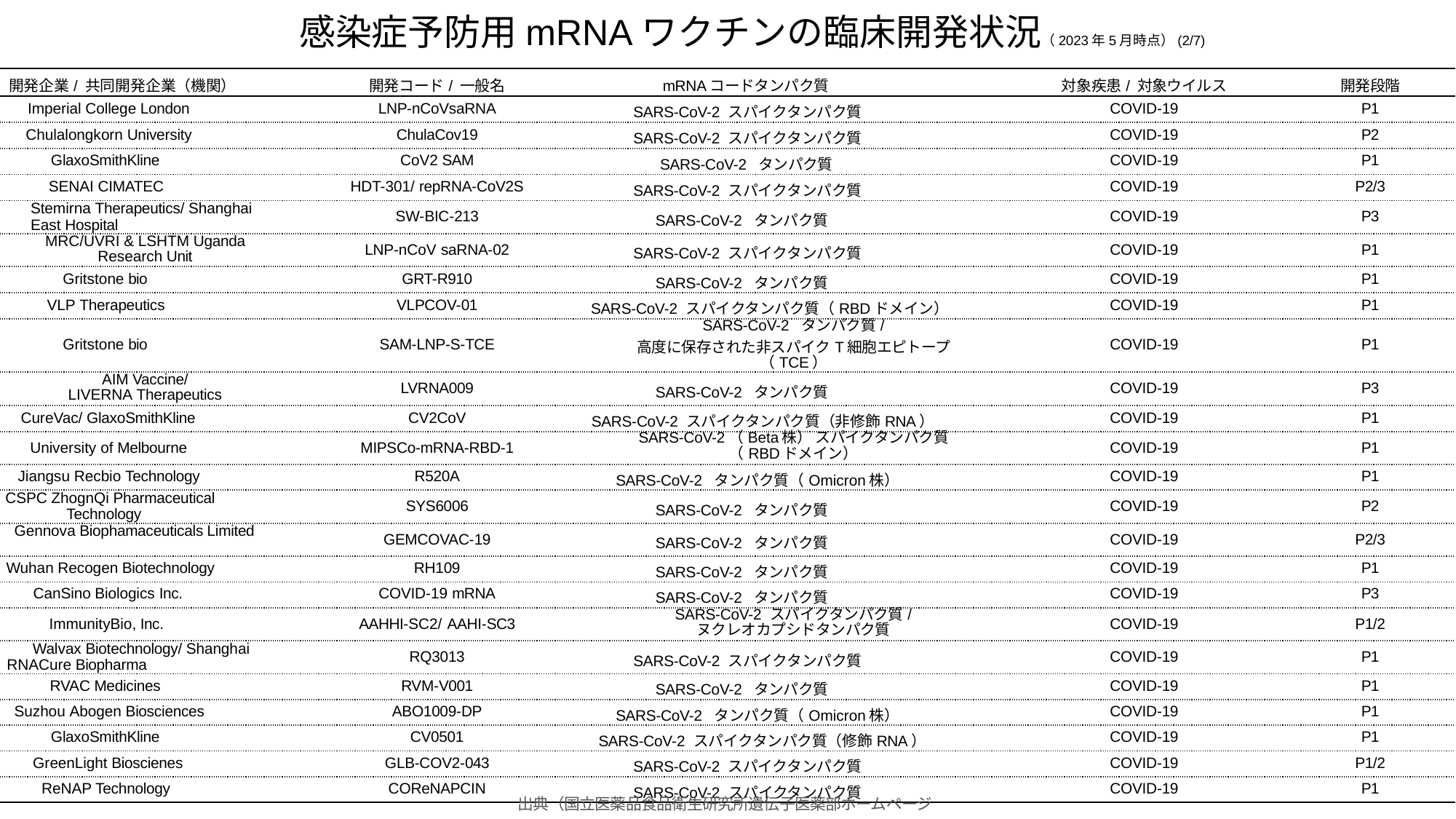

# 感染症予防用mRNAワクチンの臨床開発状況（2023年5月時点）(2/7)
| 開発企業/ 共同開発企業（機関） | 開発コード/ 一般名 | mRNAコードタンパク質 | 対象疾患/ 対象ウイルス | 開発段階 |
| --- | --- | --- | --- | --- |
| Imperial College London | LNP-nCoVsaRNA | SARS-CoV-2 スパイクタンパク質 | COVID-19 | P1 |
| Chulalongkorn University | ChulaCov19 | SARS-CoV-2 スパイクタンパク質 | COVID-19 | P2 |
| GlaxoSmithKline | CoV2 SAM | SARS-CoV-2 タンパク質 | COVID-19 | P1 |
| SENAI CIMATEC | HDT-301/ repRNA-CoV2S | SARS-CoV-2 スパイクタンパク質 | COVID-19 | P2/3 |
| Stemirna Therapeutics/ Shanghai East Hospital | SW-BIC-213 | SARS-CoV-2 タンパク質 | COVID-19 | P3 |
| MRC/UVRI & LSHTM Uganda Research Unit | LNP-nCoV saRNA-02 | SARS-CoV-2 スパイクタンパク質 | COVID-19 | P1 |
| Gritstone bio | GRT-R910 | SARS-CoV-2 タンパク質 | COVID-19 | P1 |
| VLP Therapeutics | VLPCOV-01 | SARS-CoV-2 スパイクタンパク質（RBDドメイン） | COVID-19 | P1 |
| Gritstone bio | SAM-LNP-S-TCE | SARS-CoV-2 タンパク質/ 高度に保存された非スパイクT細胞エピトープ （TCE） | COVID-19 | P1 |
| AIM Vaccine/ LIVERNA Therapeutics | LVRNA009 | SARS-CoV-2 タンパク質 | COVID-19 | P3 |
| CureVac/ GlaxoSmithKline | CV2CoV | SARS-CoV-2 スパイクタンパク質（非修飾RNA） | COVID-19 | P1 |
| University of Melbourne | MIPSCo-mRNA-RBD-1 | SARS-CoV-2（Beta株） スパイクタンパク質 （RBDドメイン） | COVID-19 | P1 |
| Jiangsu Recbio Technology | R520A | SARS-CoV-2 タンパク質（Omicron株） | COVID-19 | P1 |
| CSPC ZhognQi Pharmaceutical Technology | SYS6006 | SARS-CoV-2 タンパク質 | COVID-19 | P2 |
| Gennova Biophamaceuticals Limited | GEMCOVAC-19 | SARS-CoV-2 タンパク質 | COVID-19 | P2/3 |
| Wuhan Recogen Biotechnology | RH109 | SARS-CoV-2 タンパク質 | COVID-19 | P1 |
| CanSino Biologics Inc. | COVID-19 mRNA | SARS-CoV-2 タンパク質 | COVID-19 | P3 |
| ImmunityBio, Inc. | AAHHI-SC2/ AAHI-SC3 | SARS-CoV-2 スパイクタンパク質/ ヌクレオカプシドタンパク質 | COVID-19 | P1/2 |
| Walvax Biotechnology/ Shanghai RNACure Biopharma | RQ3013 | SARS-CoV-2 スパイクタンパク質 | COVID-19 | P1 |
| RVAC Medicines | RVM-V001 | SARS-CoV-2 タンパク質 | COVID-19 | P1 |
| Suzhou Abogen Biosciences | ABO1009-DP | SARS-CoV-2 タンパク質（Omicron株） | COVID-19 | P1 |
| GlaxoSmithKline | CV0501 | SARS-CoV-2 スパイクタンパク質（修飾RNA） | COVID-19 | P1 |
| GreenLight Bioscienes | GLB-COV2-043 | SARS-CoV-2 スパイクタンパク質 | COVID-19 | P1/2 |
| ReNAP Technology | COReNAPCIN | SARS-CoV-2 スパイクタンパク質 | COVID-19 | P1 |
出典（国立医薬品食品衛生研究所遺伝子医薬部ホームページ